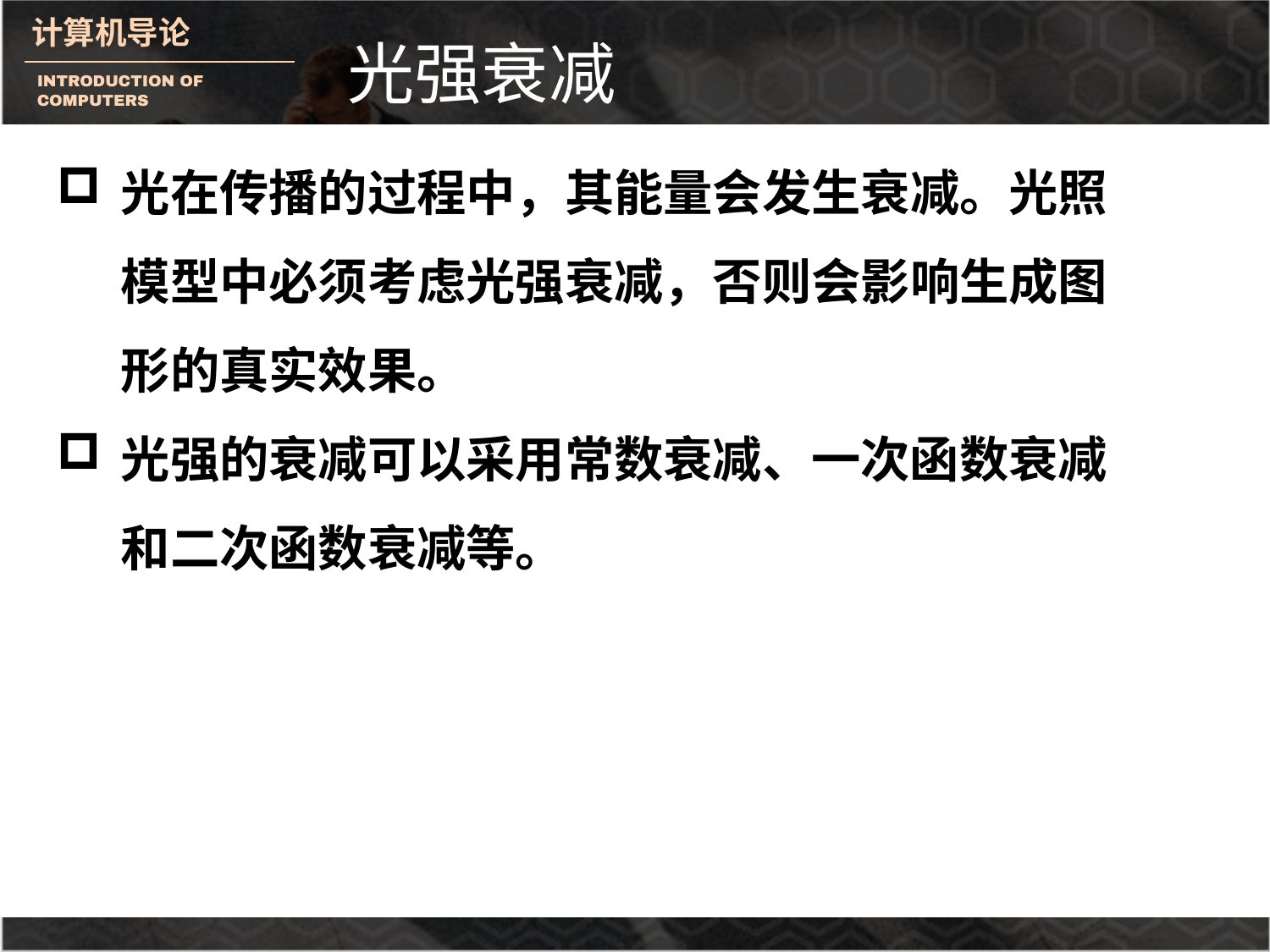

光强衰减
光在传播的过程中，其能量会发生衰减。光照模型中必须考虑光强衰减，否则会影响生成图形的真实效果。
光强的衰减可以采用常数衰减、一次函数衰减和二次函数衰减等。
109